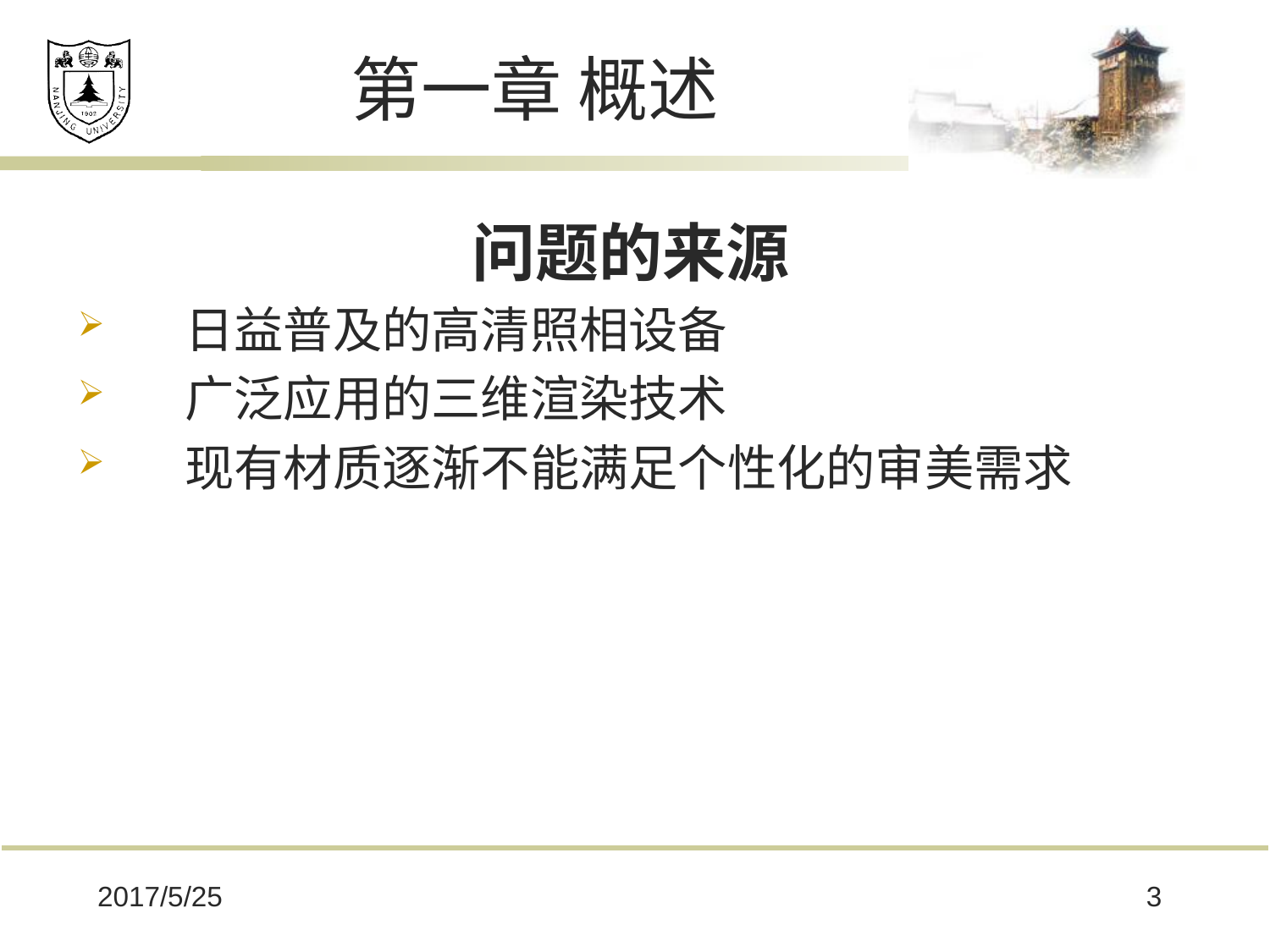

# 第一章 概述
问题的来源
   日益普及的高清照相设备
   广泛应用的三维渲染技术
   现有材质逐渐不能满足个性化的审美需求
2017/5/25
3